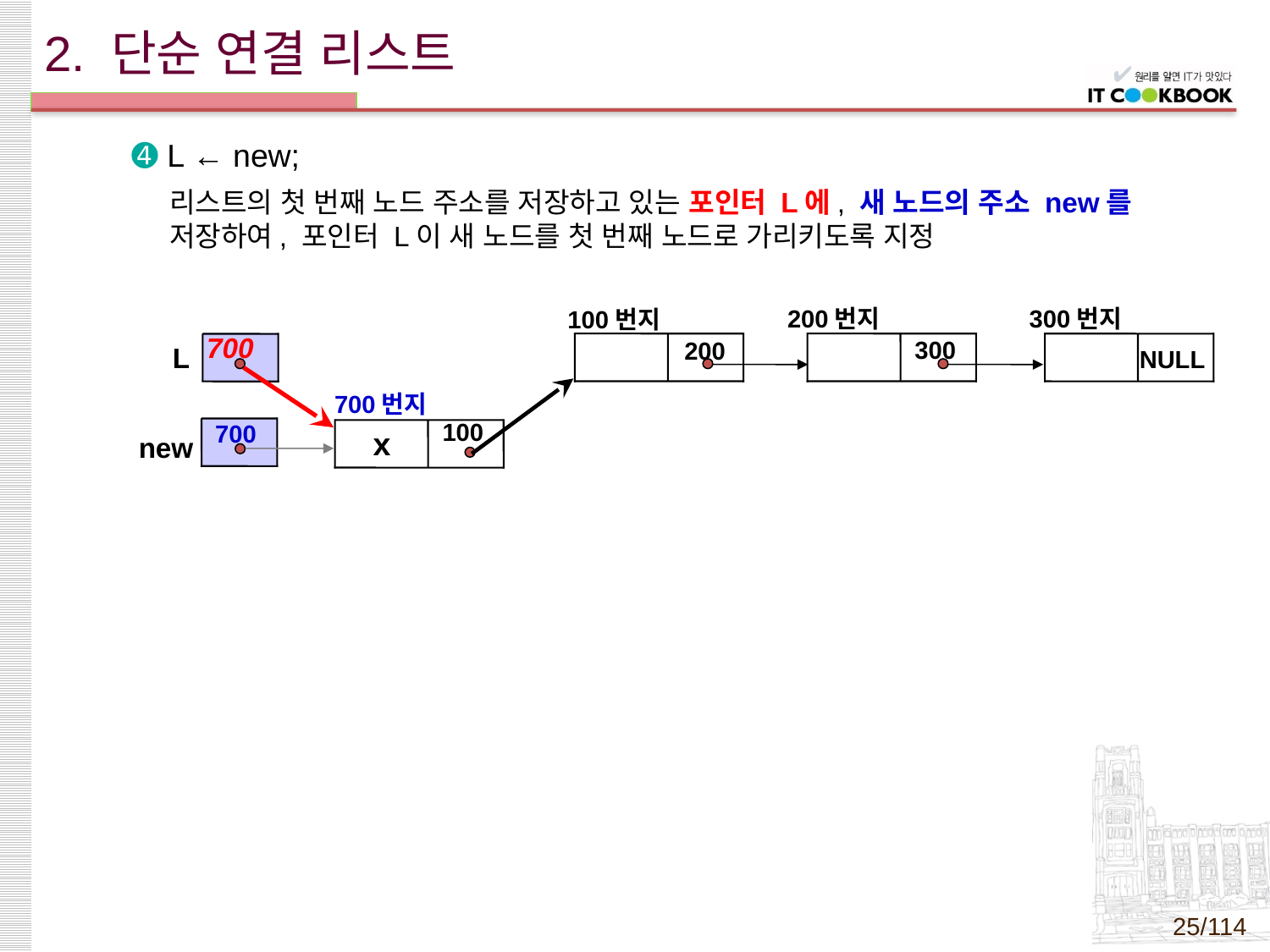

# 2. 단순 연결 리스트
➍ L ← new;
리스트의 첫 번째 노드 주소를 저장하고 있는 포인터 L에, 새 노드의 주소 new를 저장하여, 포인터 L이 새 노드를 첫 번째 노드로 가리키도록 지정

200번지

300

300번지

NULL

100번지

200

L

700

700번지
100

x

new

700